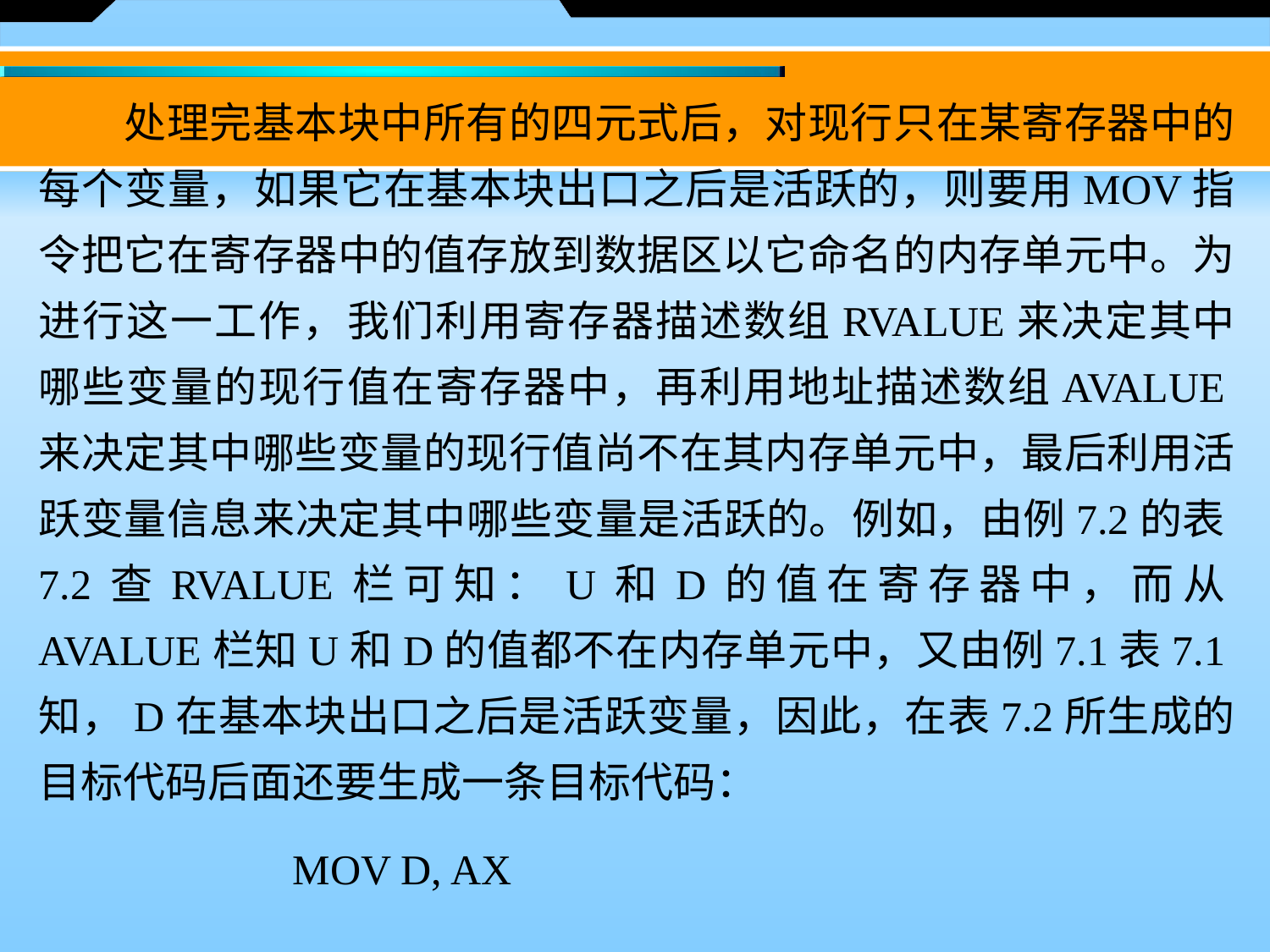

处理完基本块中所有的四元式后，对现行只在某寄存器中的每个变量，如果它在基本块出口之后是活跃的，则要用MOV指令把它在寄存器中的值存放到数据区以它命名的内存单元中。为进行这一工作，我们利用寄存器描述数组RVALUE来决定其中哪些变量的现行值在寄存器中，再利用地址描述数组AVALUE来决定其中哪些变量的现行值尚不在其内存单元中，最后利用活跃变量信息来决定其中哪些变量是活跃的。例如，由例7.2的表7.2查RVALUE栏可知：U和D的值在寄存器中，而从AVALUE栏知U和D的值都不在内存单元中，又由例7.1表7.1知，D在基本块出口之后是活跃变量，因此，在表7.2所生成的目标代码后面还要生成一条目标代码：
		MOV D, AX